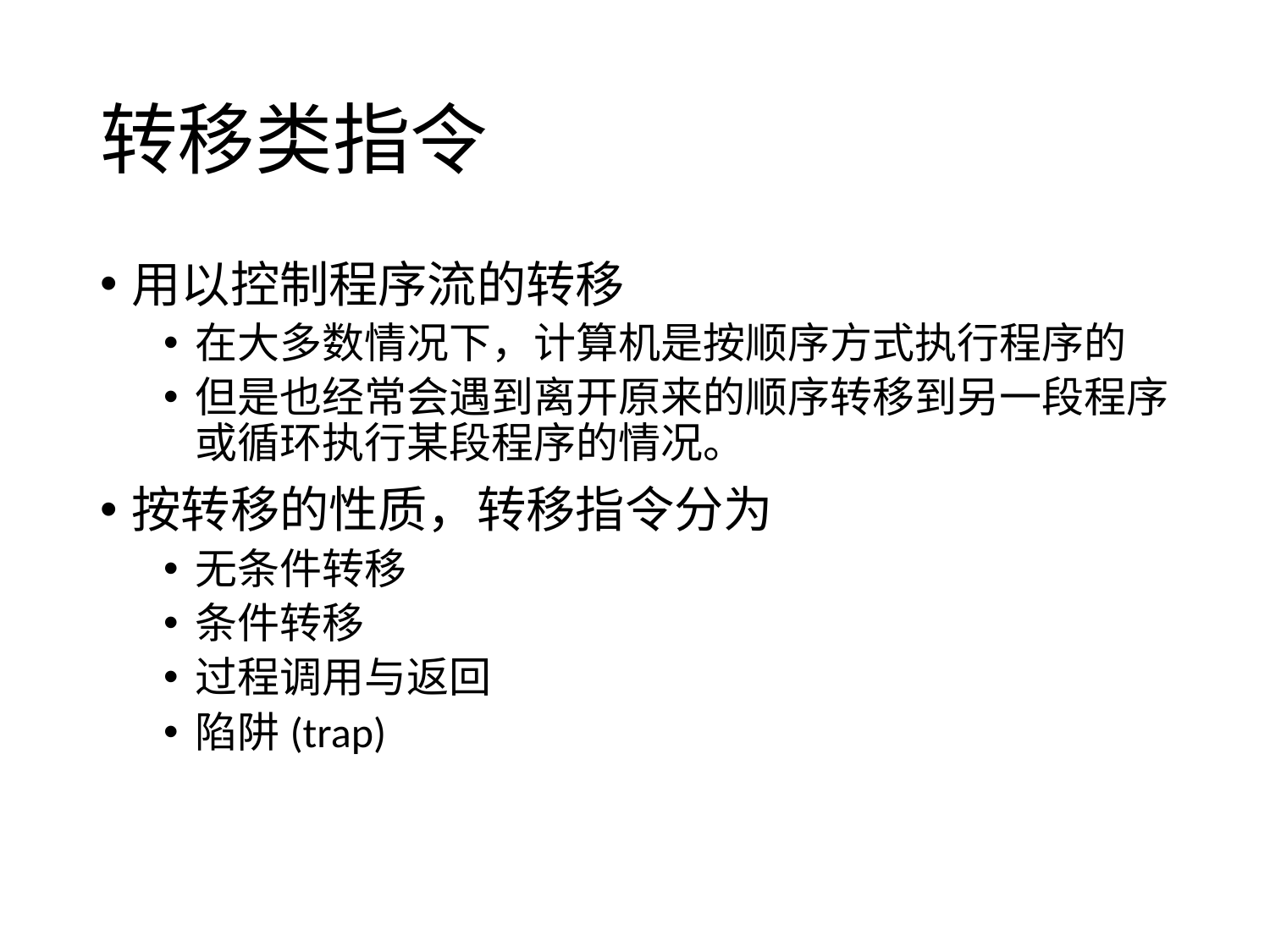

# 转移类指令
用以控制程序流的转移
在大多数情况下，计算机是按顺序方式执行程序的
但是也经常会遇到离开原来的顺序转移到另一段程序或循环执行某段程序的情况。
按转移的性质，转移指令分为
无条件转移
条件转移
过程调用与返回
陷阱(trap)